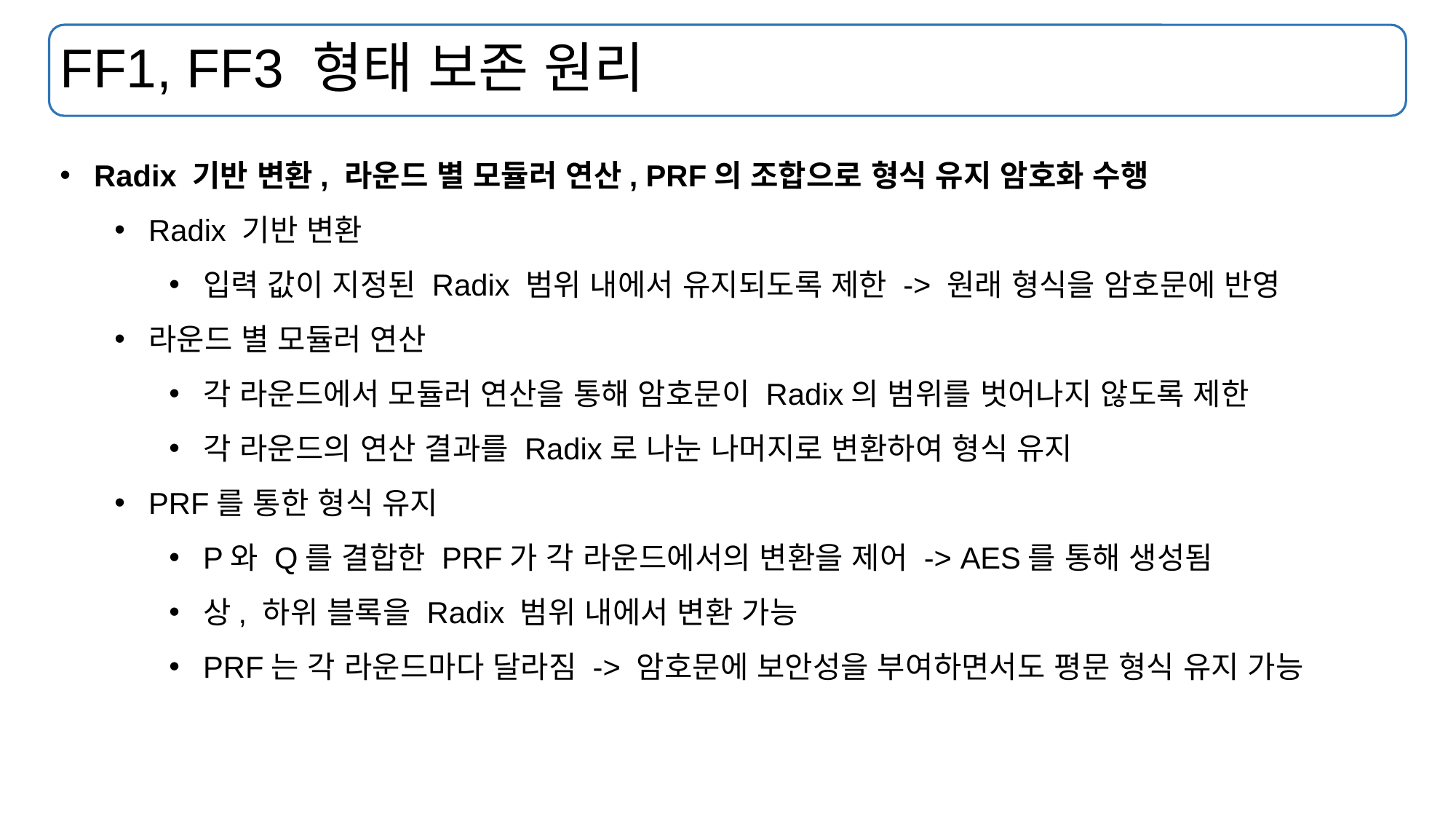

# FF1, FF3 형태 보존 원리
Radix 기반 변환, 라운드 별 모듈러 연산, PRF의 조합으로 형식 유지 암호화 수행
Radix 기반 변환
입력 값이 지정된 Radix 범위 내에서 유지되도록 제한 -> 원래 형식을 암호문에 반영
라운드 별 모듈러 연산
각 라운드에서 모듈러 연산을 통해 암호문이 Radix의 범위를 벗어나지 않도록 제한
각 라운드의 연산 결과를 Radix로 나눈 나머지로 변환하여 형식 유지
PRF를 통한 형식 유지
P와 Q를 결합한 PRF가 각 라운드에서의 변환을 제어 -> AES를 통해 생성됨
상, 하위 블록을 Radix 범위 내에서 변환 가능
PRF는 각 라운드마다 달라짐 -> 암호문에 보안성을 부여하면서도 평문 형식 유지 가능